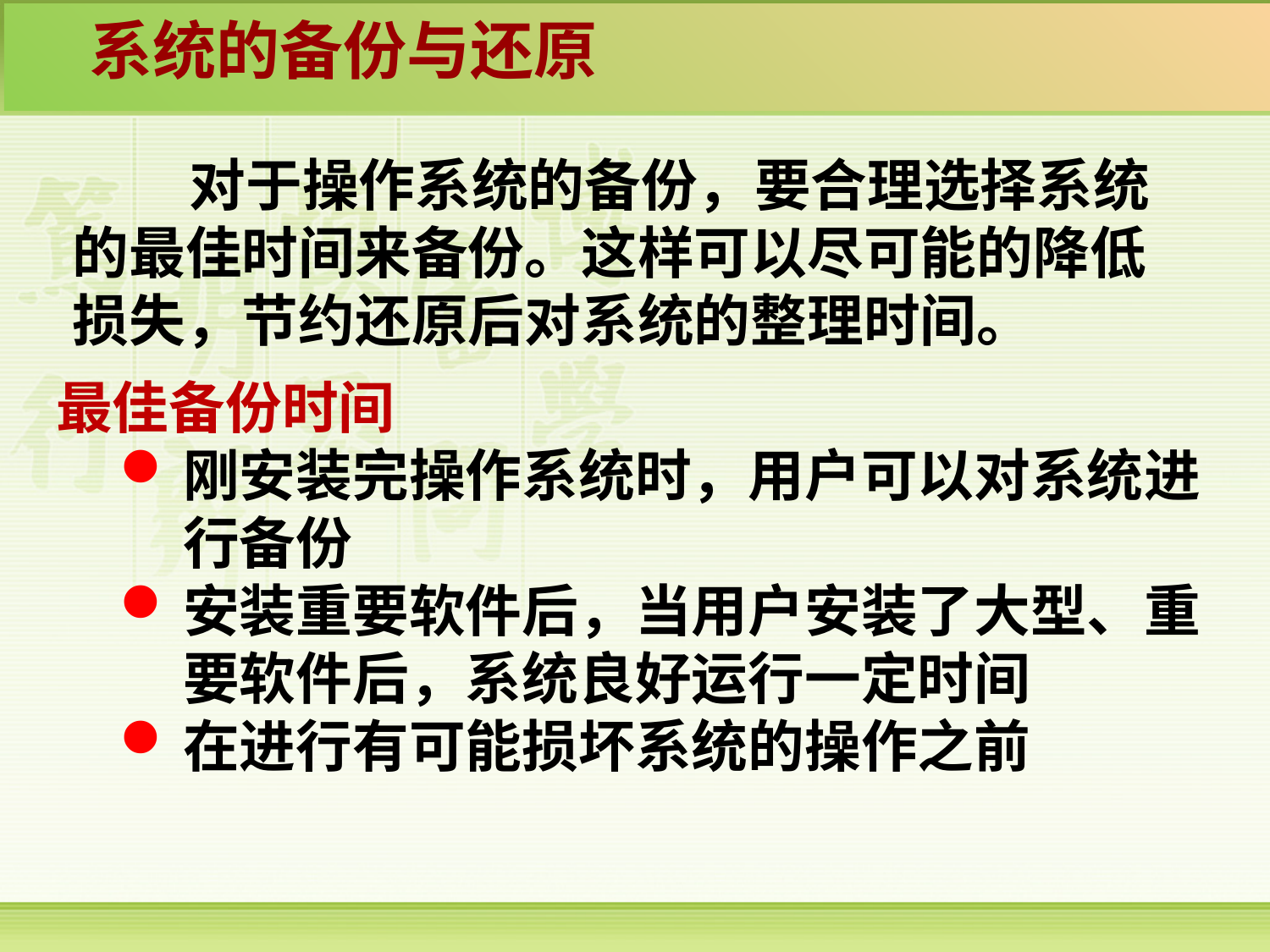

系统的备份与还原
        对于操作系统的备份，要合理选择系统的最佳时间来备份。这样可以尽可能的降低损失，节约还原后对系统的整理时间。
最佳备份时间
刚安装完操作系统时，用户可以对系统进行备份
安装重要软件后，当用户安装了大型、重要软件后，系统良好运行一定时间
在进行有可能损坏系统的操作之前

70